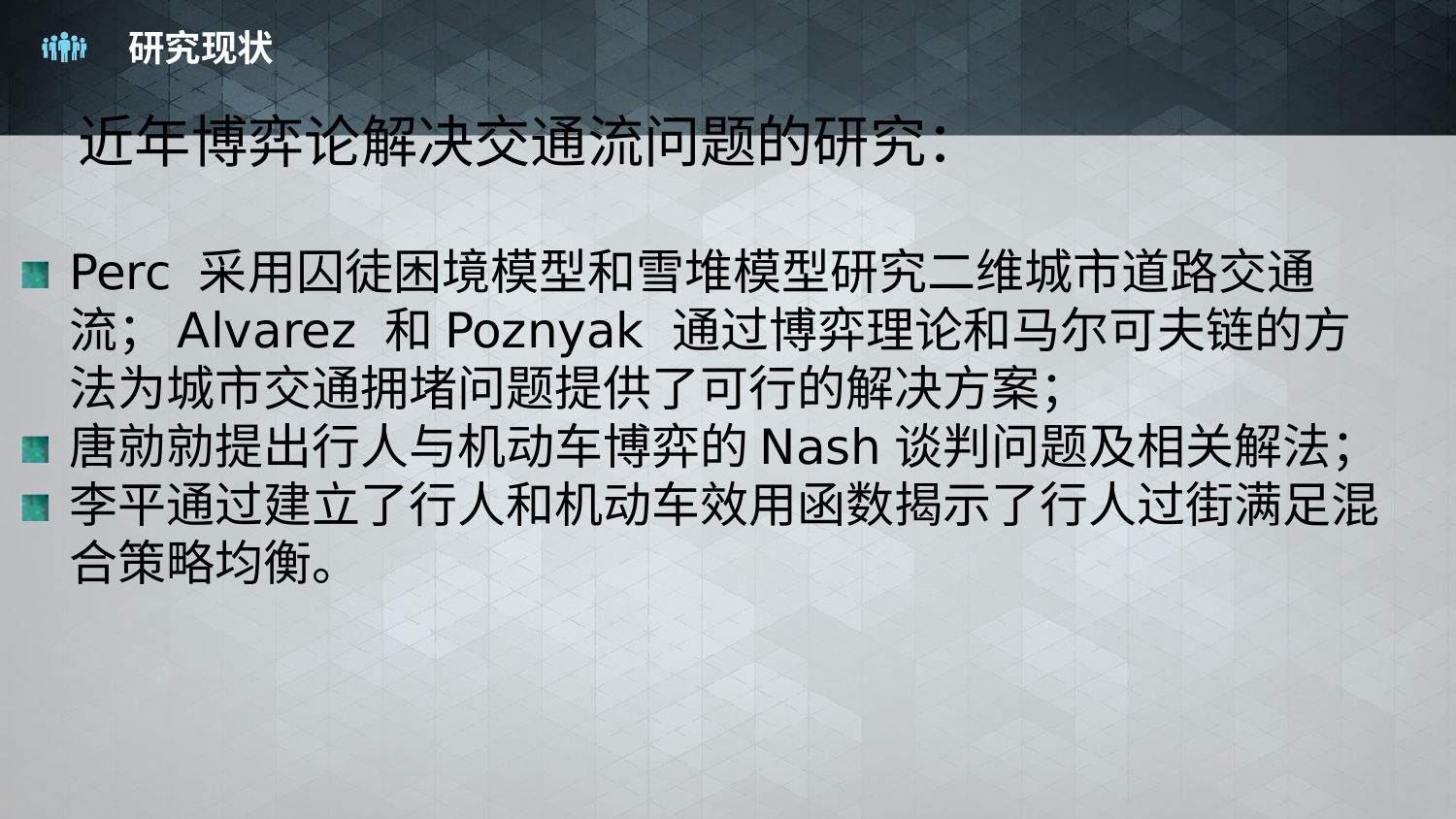

# 研究现状

    近年博弈论解决交通流问题的研究：

Perc 采用囚徒困境模型和雪堆模型研究二维城市道路交通流；Alvarez 和Poznyak 通过博弈理论和马尔可夫链的方法为城市交通拥堵问题提供了可行的解决方案；
唐勍勍提出行人与机动车博弈的Nash谈判问题及相关解法；
李平通过建立了行人和机动车效用函数揭示了行人过街满足混合策略均衡。